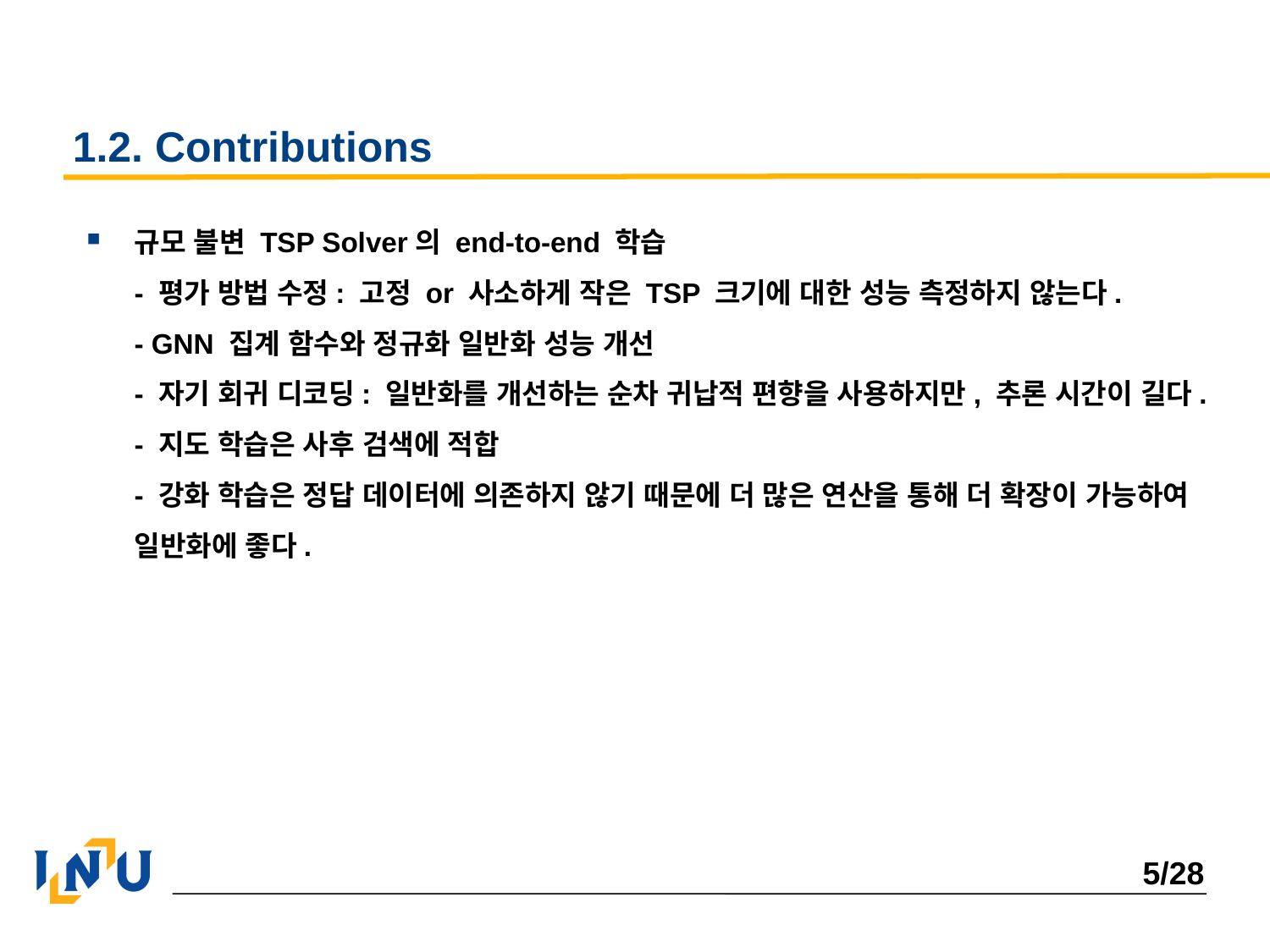

# 1.2. Contributions
규모 불변 TSP Solver의 end-to-end 학습
- 평가 방법 수정: 고정 or 사소하게 작은 TSP 크기에 대한 성능 측정하지 않는다.
- GNN 집계 함수와 정규화 일반화 성능 개선
- 자기 회귀 디코딩: 일반화를 개선하는 순차 귀납적 편향을 사용하지만, 추론 시간이 길다.
- 지도 학습은 사후 검색에 적합
- 강화 학습은 정답 데이터에 의존하지 않기 때문에 더 많은 연산을 통해 더 확장이 가능하여 일반화에 좋다.